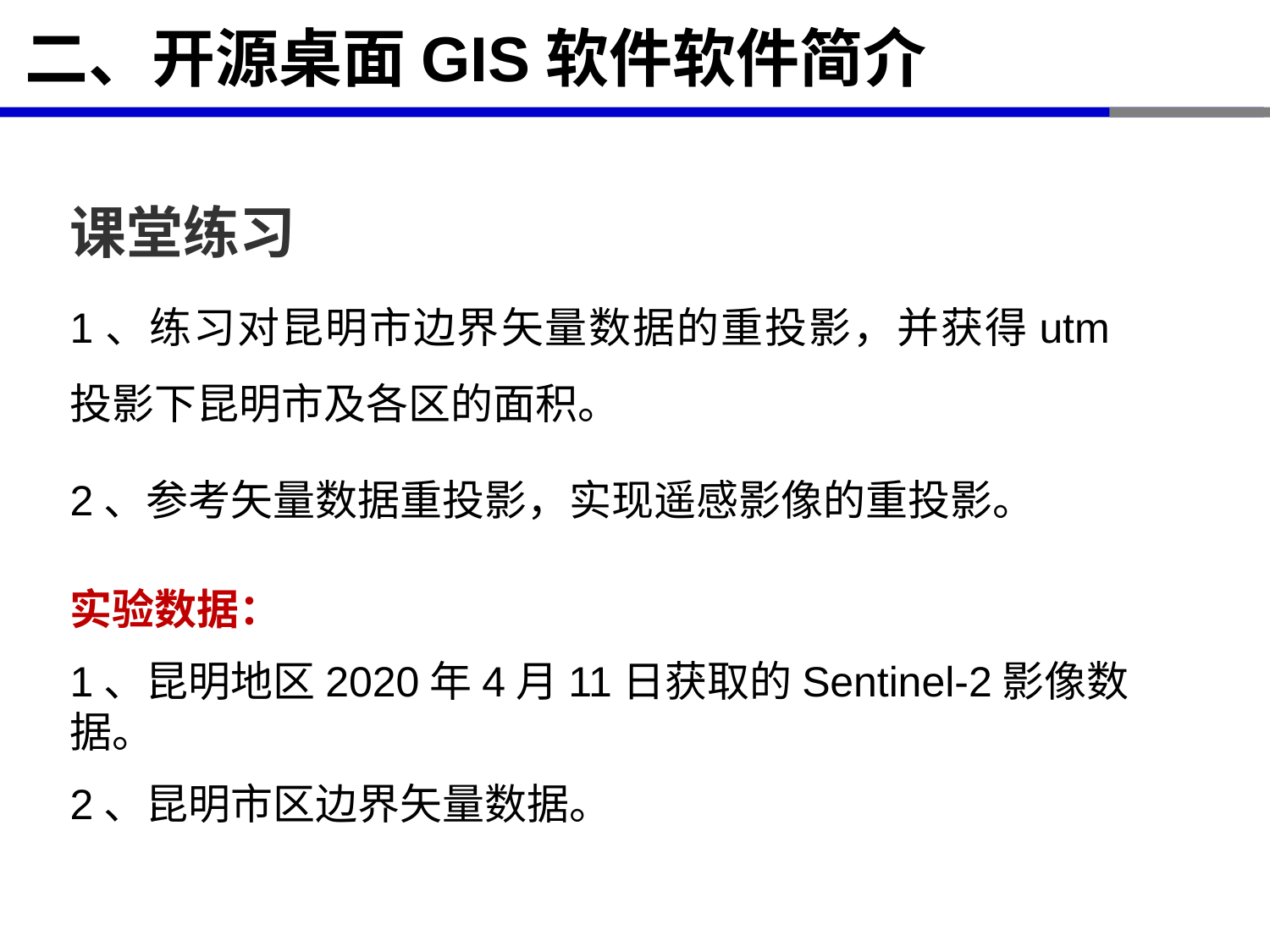

# 二、开源桌面GIS软件软件简介
课堂练习
1、练习对昆明市边界矢量数据的重投影，并获得utm投影下昆明市及各区的面积。
2、参考矢量数据重投影，实现遥感影像的重投影。
实验数据：
1、昆明地区2020年4月11日获取的Sentinel-2影像数据。
2、昆明市区边界矢量数据。